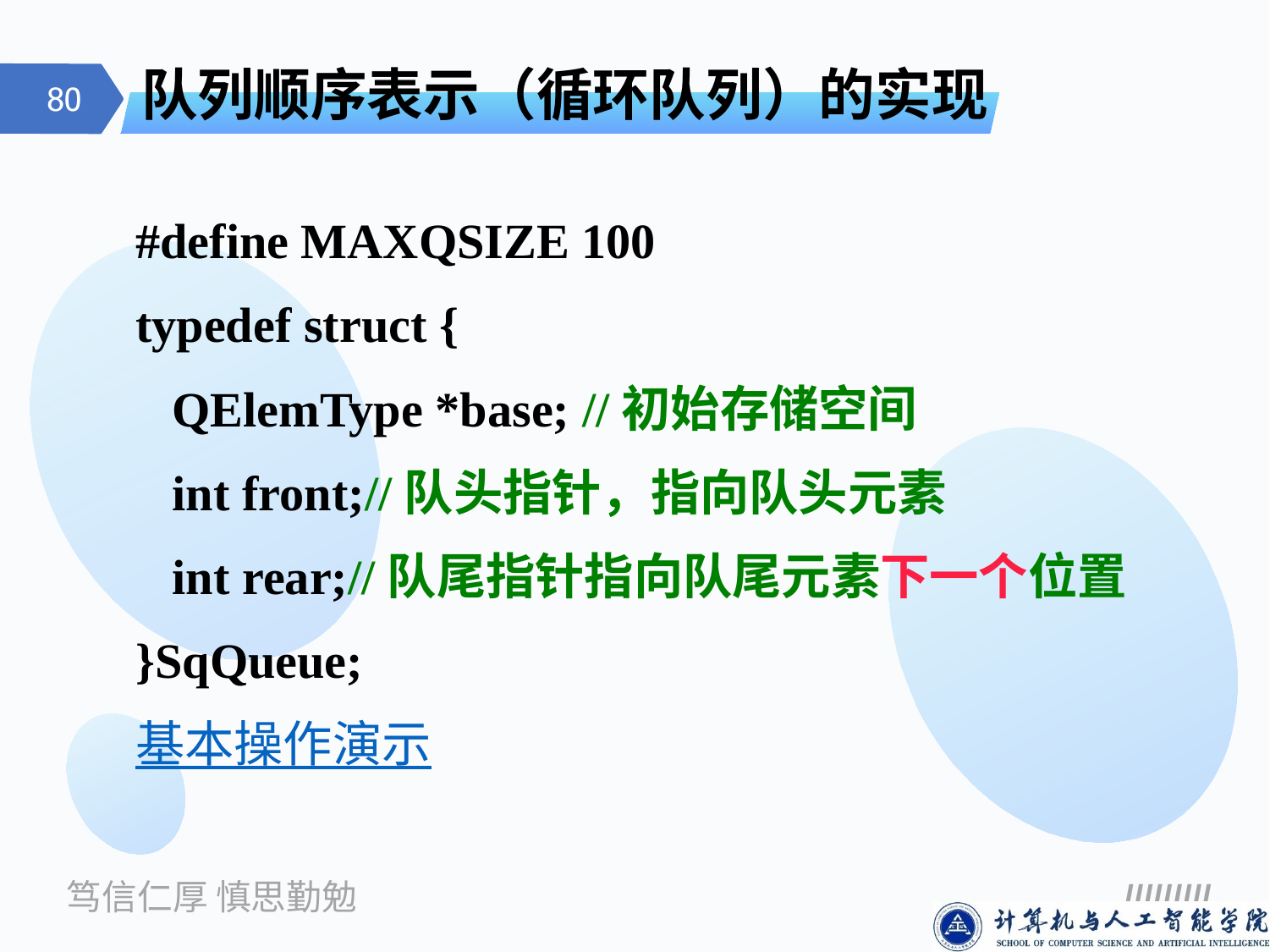

# 队列顺序表示（循环队列）的实现
#define MAXQSIZE 100
typedef struct {
   QElemType *base; //初始存储空间
   int front;//队头指针，指向队头元素
   int rear;//队尾指针指向队尾元素下一个位置
}SqQueue;
基本操作演示